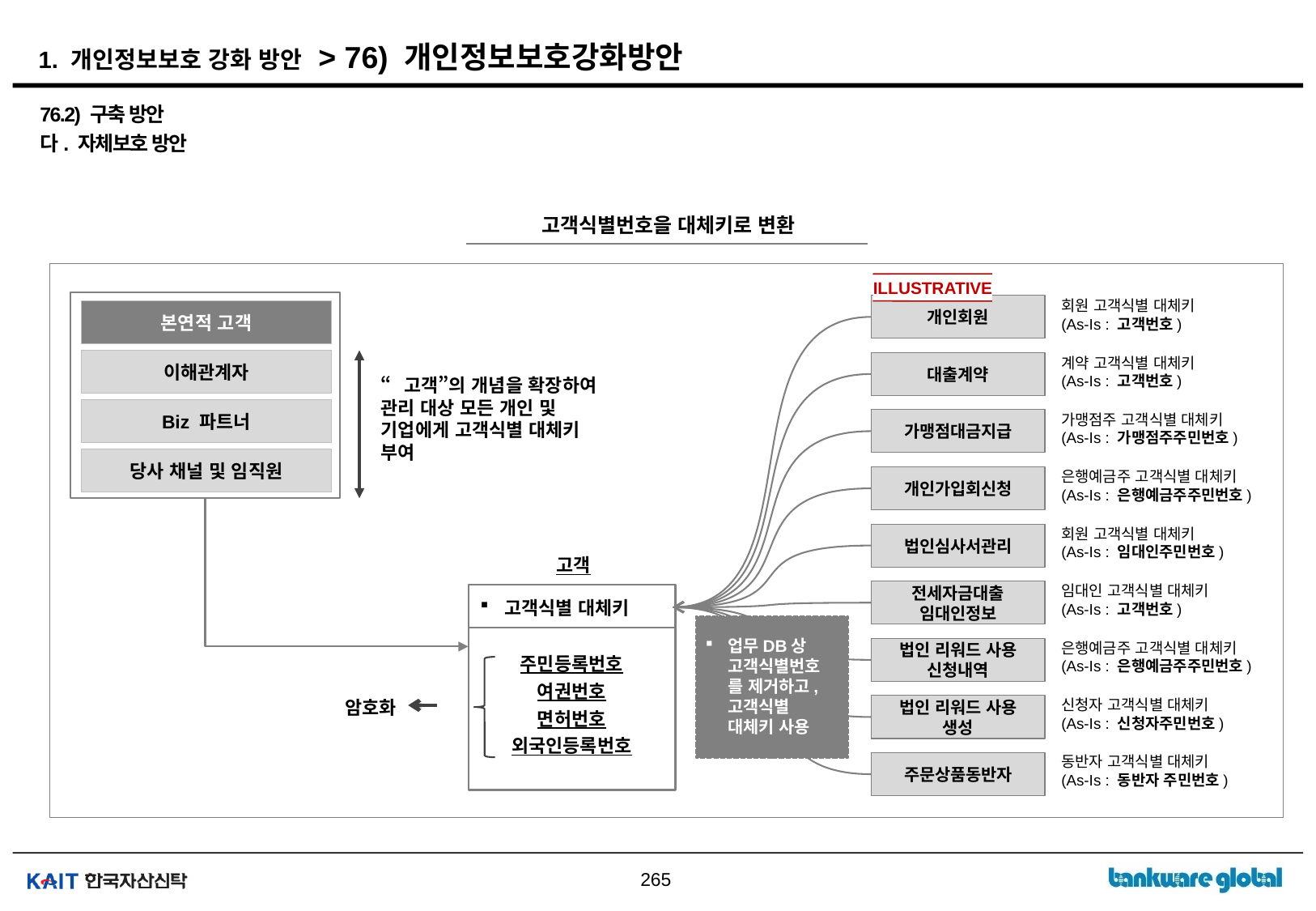

# 1. 개인정보보호 강화 방안 > 76) 개인정보보호강화방안
76.2) 구축 방안
다. 자체보호 방안

고객식별번호을 대체키로 변환

회원 고객식별 대체키
(As-Is : 고객번호)

개인회원
본연적 고객
계약 고객식별 대체키
(As-Is : 고객번호)
이해관계자
대출계약
“고객”의 개념을 확장하여 관리 대상 모든 개인 및 기업에게 고객식별 대체키 부여
Biz 파트너
가맹점주 고객식별 대체키
(As-Is : 가맹점주주민번호)
가맹점대금지급
당사 채널 및 임직원
은행예금주 고객식별 대체키
(As-Is : 은행예금주주민번호)
개인가입회신청
회원 고객식별 대체키
(As-Is : 임대인주민번호)
법인심사서관리
고객
임대인 고객식별 대체키
(As-Is : 고객번호)
전세자금대출
임대인정보

고객식별 대체키

업무DB상 고객식별번호를 제거하고, 고객식별 대체키 사용
은행예금주 고객식별 대체키
(As-Is : 은행예금주주민번호)
법인 리워드 사용 신청내역
주민등록번호
여권번호
면허번호
외국인등록번호

신청자 고객식별 대체키
(As-Is : 신청자주민번호)
암호화
법인 리워드 사용 생성
동반자 고객식별 대체키
(As-Is : 동반자 주민번호)
주문상품동반자
ILLUSTRATIVE